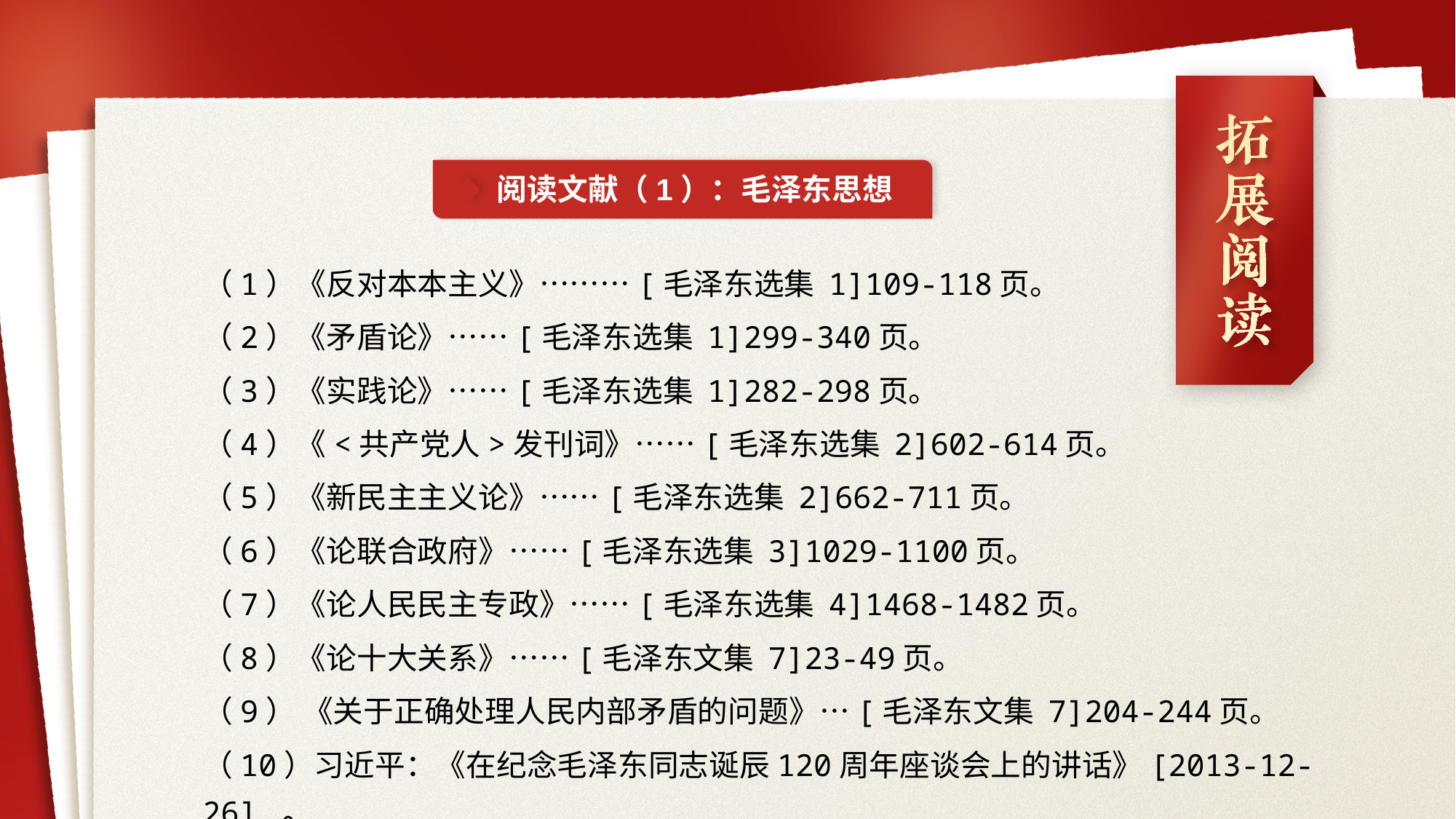

阅读文献（1）：毛泽东思想

（1）《反对本本主义》………[毛泽东选集 1]109-118页。
（2）《矛盾论》……[毛泽东选集 1]299-340页。
（3）《实践论》……[毛泽东选集 1]282-298页。
（4）《<共产党人>发刊词》……[毛泽东选集 2]602-614页。
（5）《新民主主义论》……[毛泽东选集 2]662-711页。
（6）《论联合政府》……[毛泽东选集 3]1029-1100页。
（7）《论人民民主专政》……[毛泽东选集 4]1468-1482页。
（8）《论十大关系》……[毛泽东文集 7]23-49页。
（9） 《关于正确处理人民内部矛盾的问题》…[毛泽东文集 7]204-244页。
（10）习近平：《在纪念毛泽东同志诞辰120周年座谈会上的讲话》[2013-12-26] 。